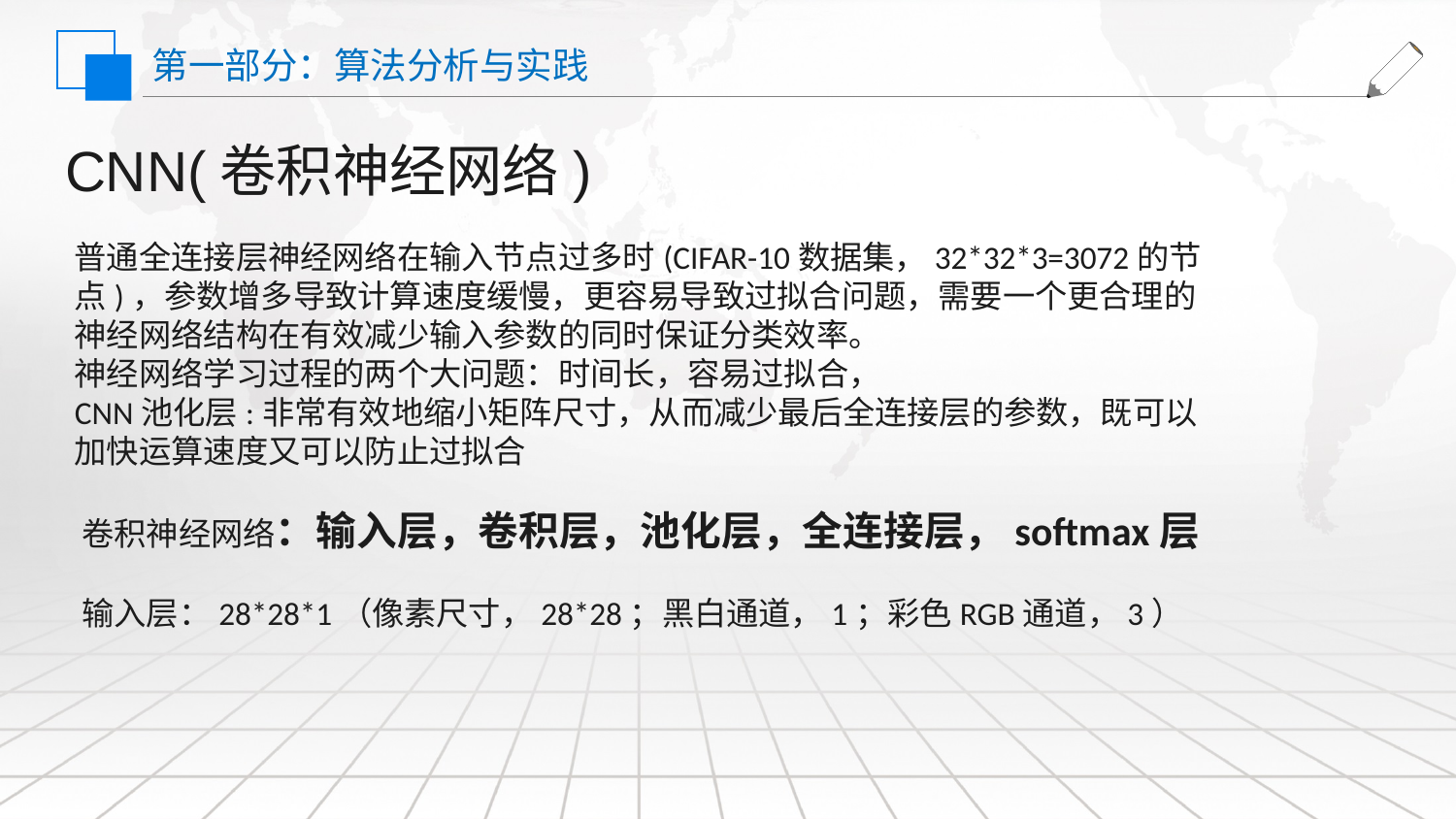

第一部分：算法分析与实践
CNN(卷积神经网络)
普通全连接层神经网络在输入节点过多时(CIFAR-10数据集，32*32*3=3072的节点)，参数增多导致计算速度缓慢，更容易导致过拟合问题，需要一个更合理的神经网络结构在有效减少输入参数的同时保证分类效率。神经网络学习过程的两个大问题：时间长，容易过拟合，
CNN池化层:非常有效地缩小矩阵尺寸，从而减少最后全连接层的参数，既可以加快运算速度又可以防止过拟合
卷积神经网络：输入层，卷积层，池化层，全连接层，softmax层

输入层：28*28*1（像素尺寸，28*28；黑白通道，1；彩色RGB通道，3）